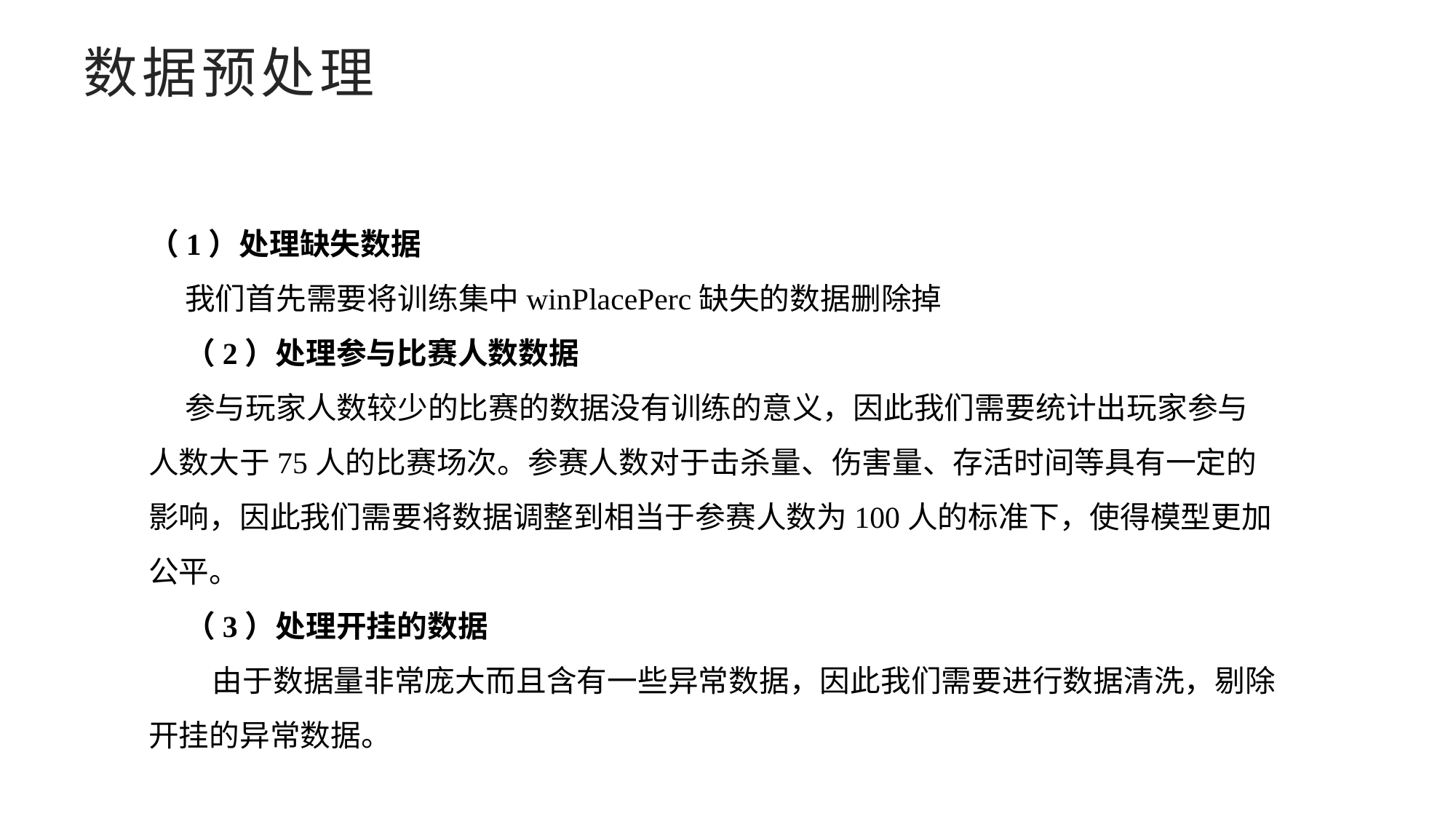

# 数据预处理
（1）处理缺失数据
我们首先需要将训练集中winPlacePerc缺失的数据删除掉
（2）处理参与比赛人数数据
参与玩家人数较少的比赛的数据没有训练的意义，因此我们需要统计出玩家参与人数大于75人的比赛场次。参赛人数对于击杀量、伤害量、存活时间等具有一定的影响，因此我们需要将数据调整到相当于参赛人数为100人的标准下，使得模型更加公平。
（3）处理开挂的数据
   由于数据量非常庞大而且含有一些异常数据，因此我们需要进行数据清洗，剔除开挂的异常数据。